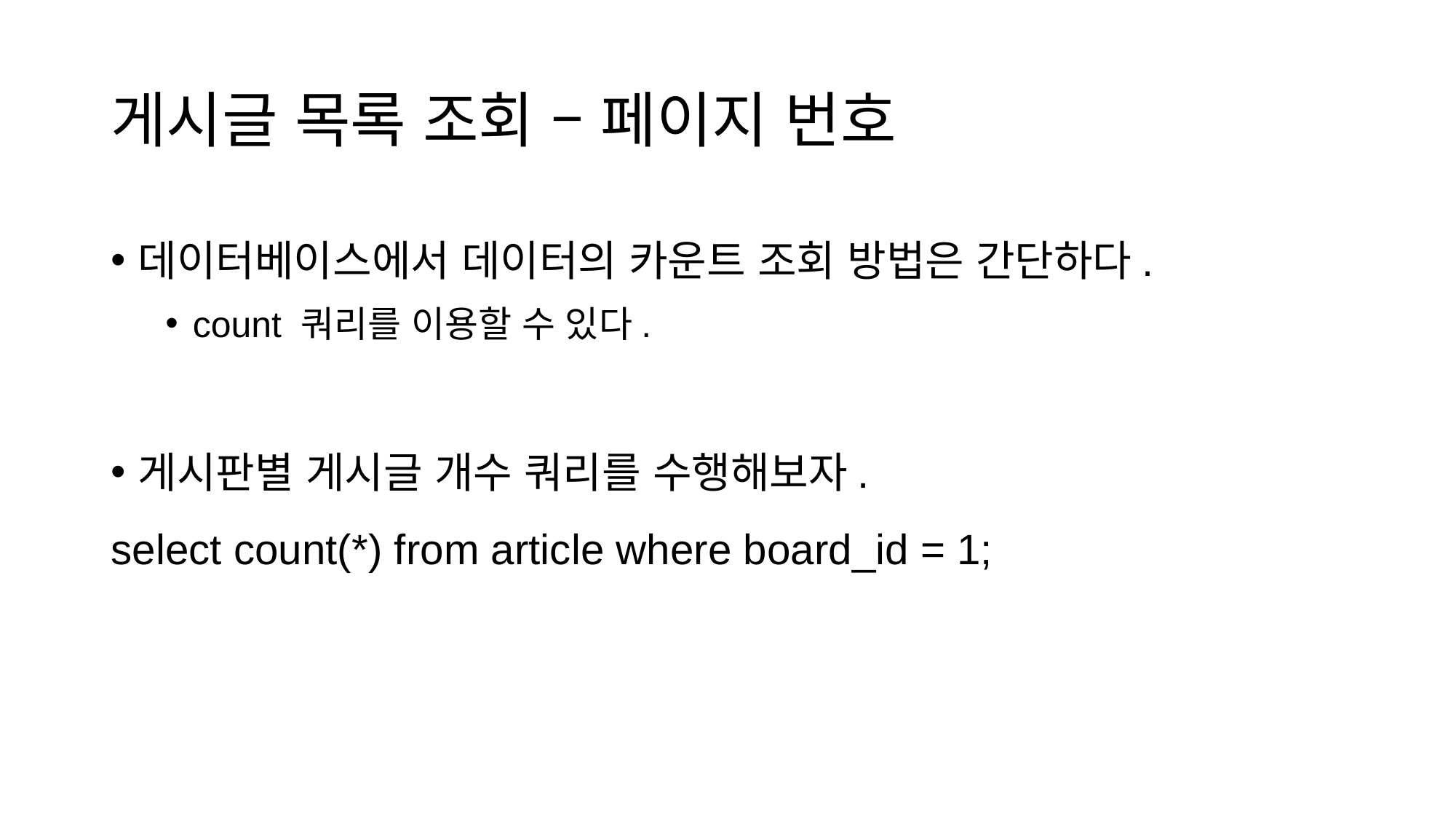

# 게시글 목록 조회 – 페이지 번호
데이터베이스에서 데이터의 카운트 조회 방법은 간단하다.
count 쿼리를 이용할 수 있다.

게시판별 게시글 개수 쿼리를 수행해보자.
select count(*) from article where board_id = 1;